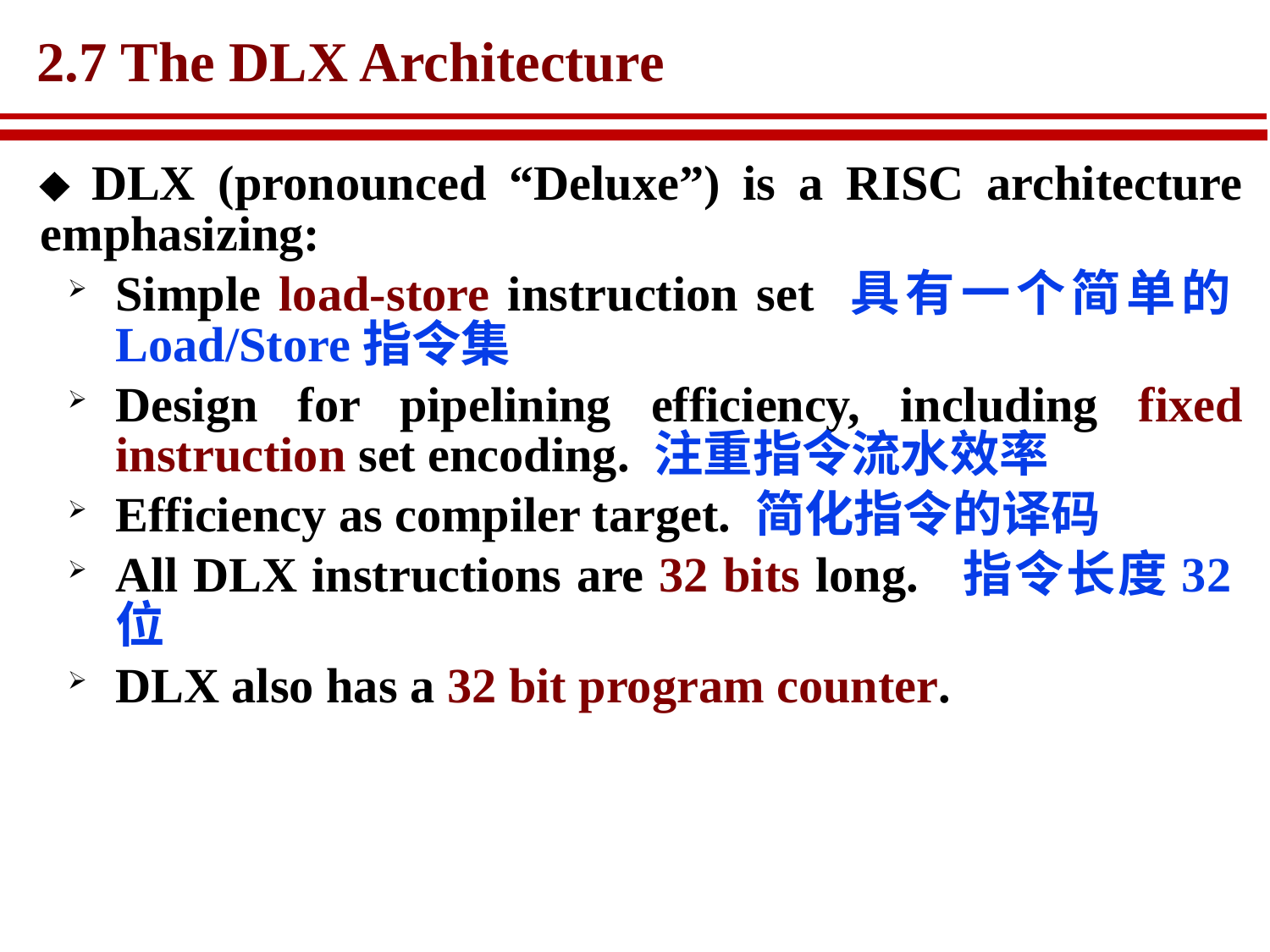

# 2.7 The DLX Architecture
♦ DLX (pronounced “Deluxe”) is a RISC architecture emphasizing:
Simple load-store instruction set 具有一个简单的Load/Store指令集
Design for pipelining efficiency, including fixed instruction set encoding. 注重指令流水效率
Efficiency as compiler target. 简化指令的译码
All DLX instructions are 32 bits long.  指令长度32位
DLX also has a 32 bit program counter.